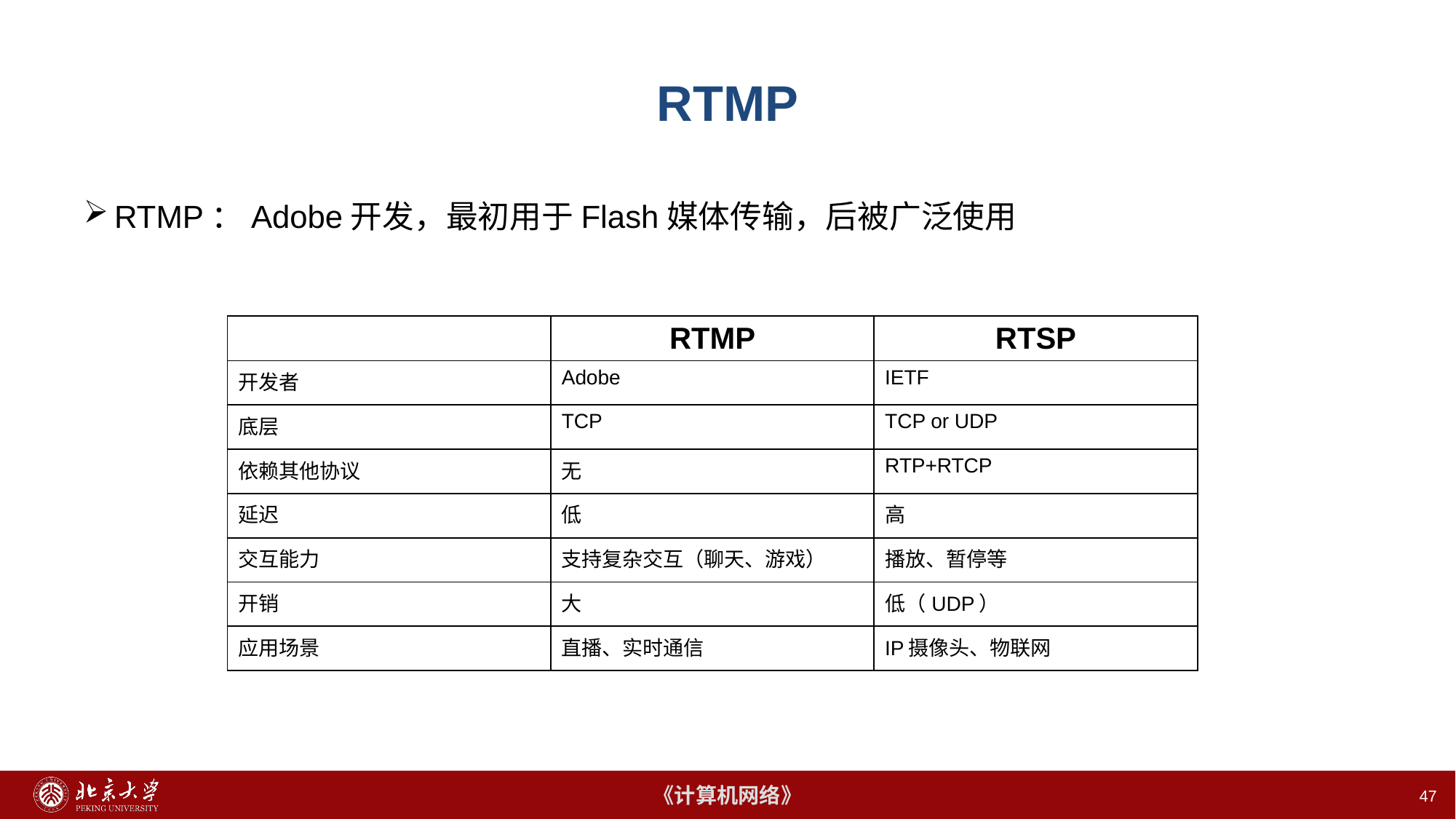

# RTMP
RTMP：Adobe开发，最初用于Flash媒体传输，后被广泛使用
|  | RTMP | RTSP |
| --- | --- | --- |
| 开发者 | Adobe | IETF |
| 底层 | TCP | TCP or UDP |
| 依赖其他协议 | 无 | RTP+RTCP |
| 延迟 | 低 | 高 |
| 交互能力 | 支持复杂交互（聊天、游戏） | 播放、暂停等 |
| 开销 | 大 | 低（UDP） |
| 应用场景 | 直播、实时通信 | IP摄像头、物联网 |
47